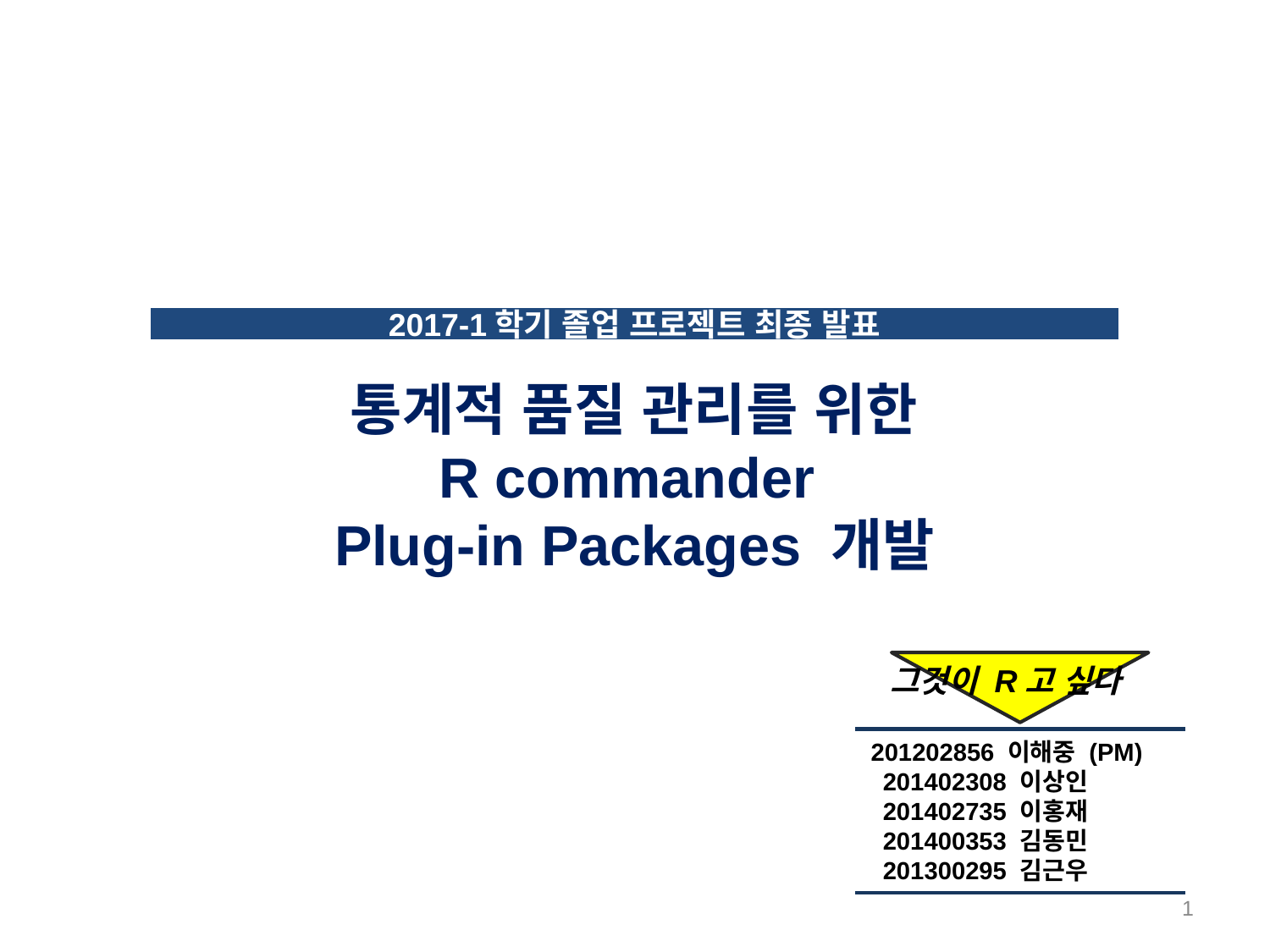

2017-1학기 졸업 프로젝트 최종 발표
통계적 품질 관리를 위한
R commander
Plug-in Packages 개발

그것이 R고 싶다
      201202856 이해중 (PM)
201402308 이상인
201402735 이홍재
201400353 김동민
201300295 김근우
1